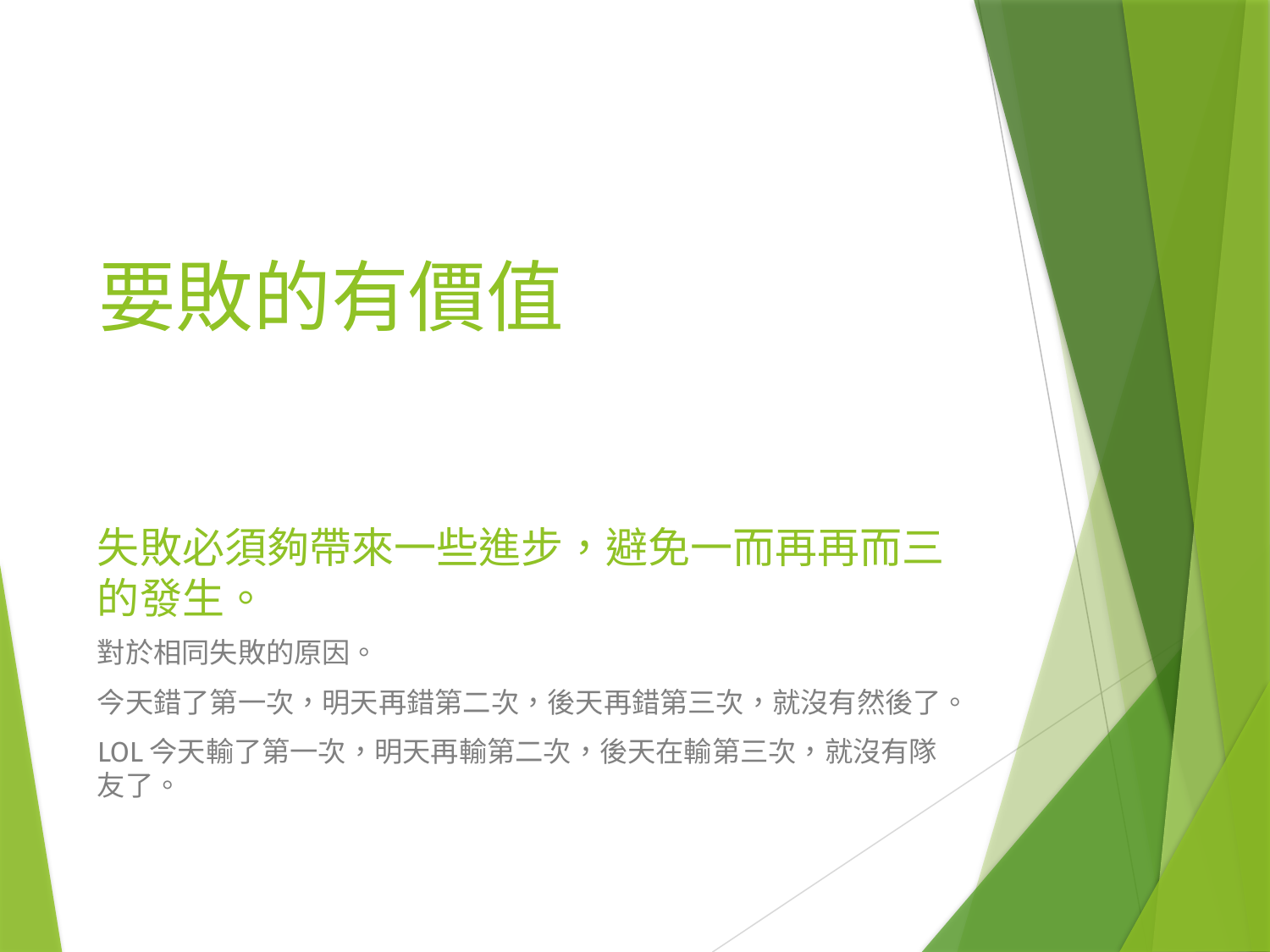

# 要敗的有價值
失敗必須夠帶來一些進步，避免一而再再而三的發生。
對於相同失敗的原因。
今天錯了第一次，明天再錯第二次，後天再錯第三次，就沒有然後了。
LOL今天輸了第一次，明天再輸第二次，後天在輸第三次，就沒有隊友了。